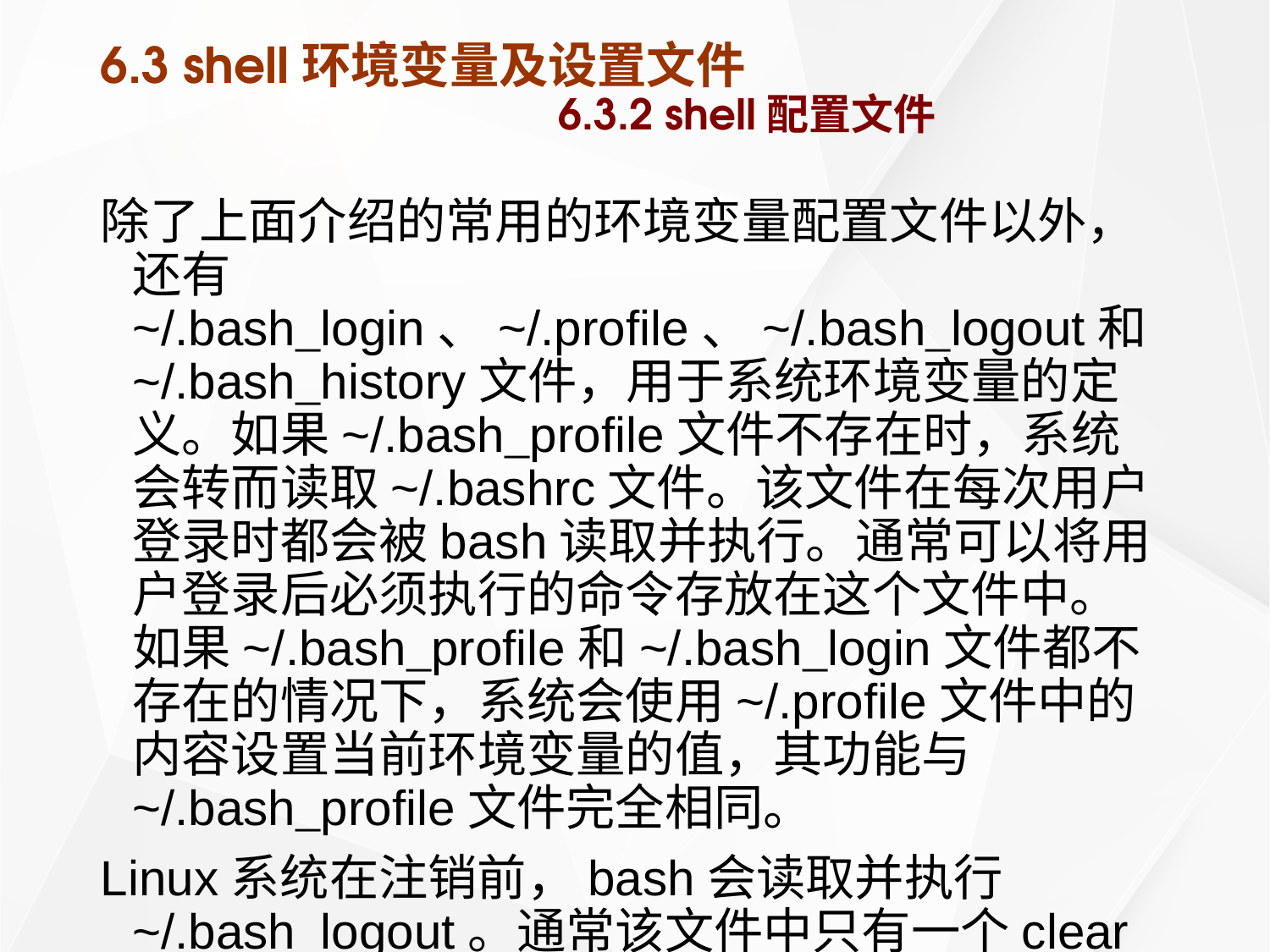

# 6.3 shell环境变量及设置文件 6.3.2 shell配置文件
除了上面介绍的常用的环境变量配置文件以外，还有~/.bash_login、~/.profile、~/.bash_logout和~/.bash_history文件，用于系统环境变量的定义。如果~/.bash_profile文件不存在时，系统会转而读取~/.bashrc文件。该文件在每次用户登录时都会被bash读取并执行。通常可以将用户登录后必须执行的命令存放在这个文件中。如果~/.bash_profile和~/.bash_login文件都不存在的情况下，系统会使用~/.profile文件中的内容设置当前环境变量的值，其功能与~/.bash_profile文件完全相同。
Linux系统在注销前，bash会读取并执行~/.bash_logout。通常该文件中只有一个clear清屏命令。如果希望在系统注销前执行一些特定的任务，就可以将相应的命令行写入该文件。
~/.bash_history文件用于记录当前用户在登录系统后所执行过的命令。